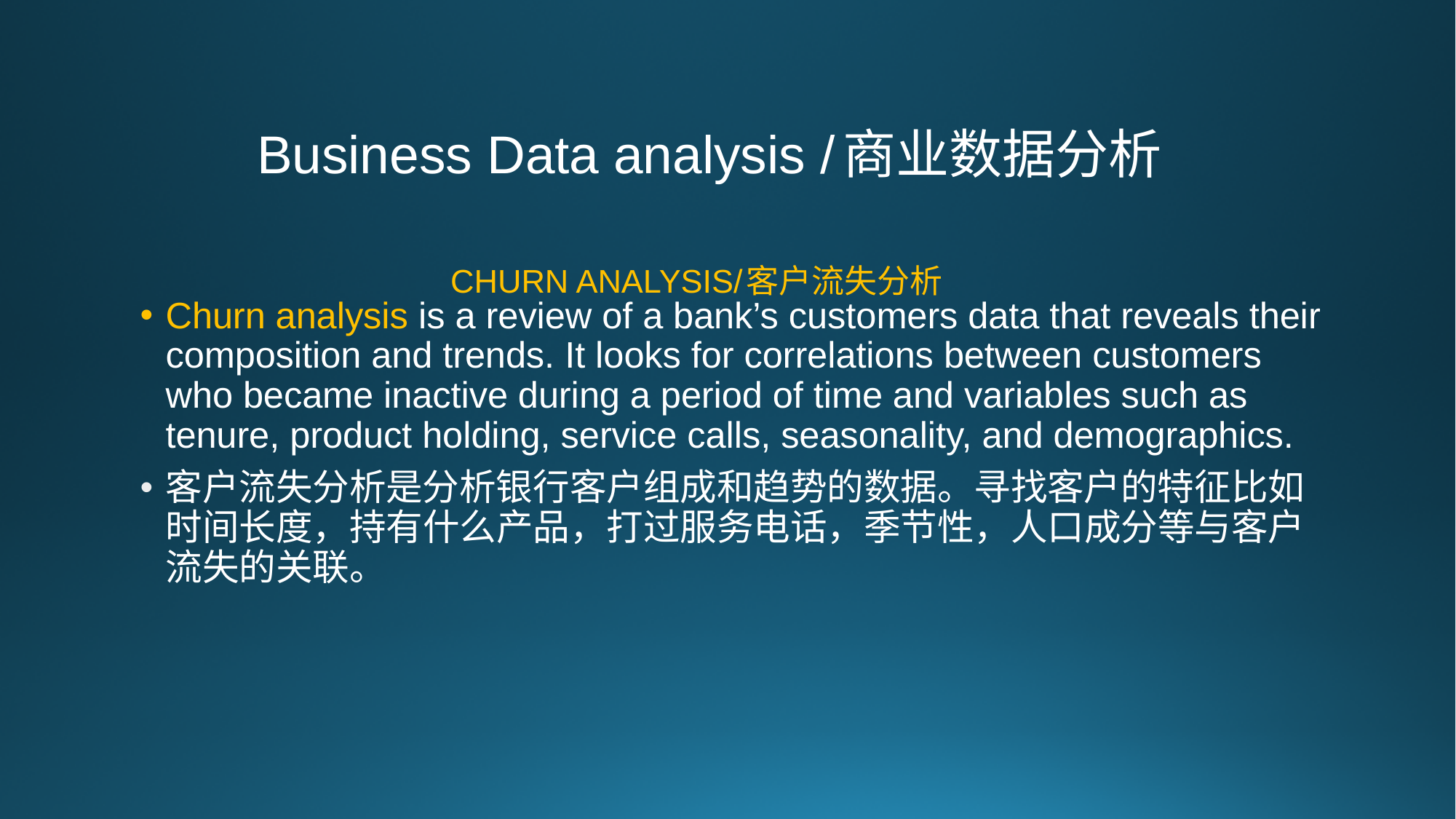

# Business Data analysis /商业数据分析
Churn analysis/客户流失分析
Churn analysis is a review of a bank’s customers data that reveals their composition and trends. It looks for correlations between customers who became inactive during a period of time and variables such as tenure, product holding, service calls, seasonality, and demographics.
客户流失分析是分析银行客户组成和趋势的数据。寻找客户的特征比如时间长度，持有什么产品，打过服务电话，季节性，人口成分等与客户流失的关联。